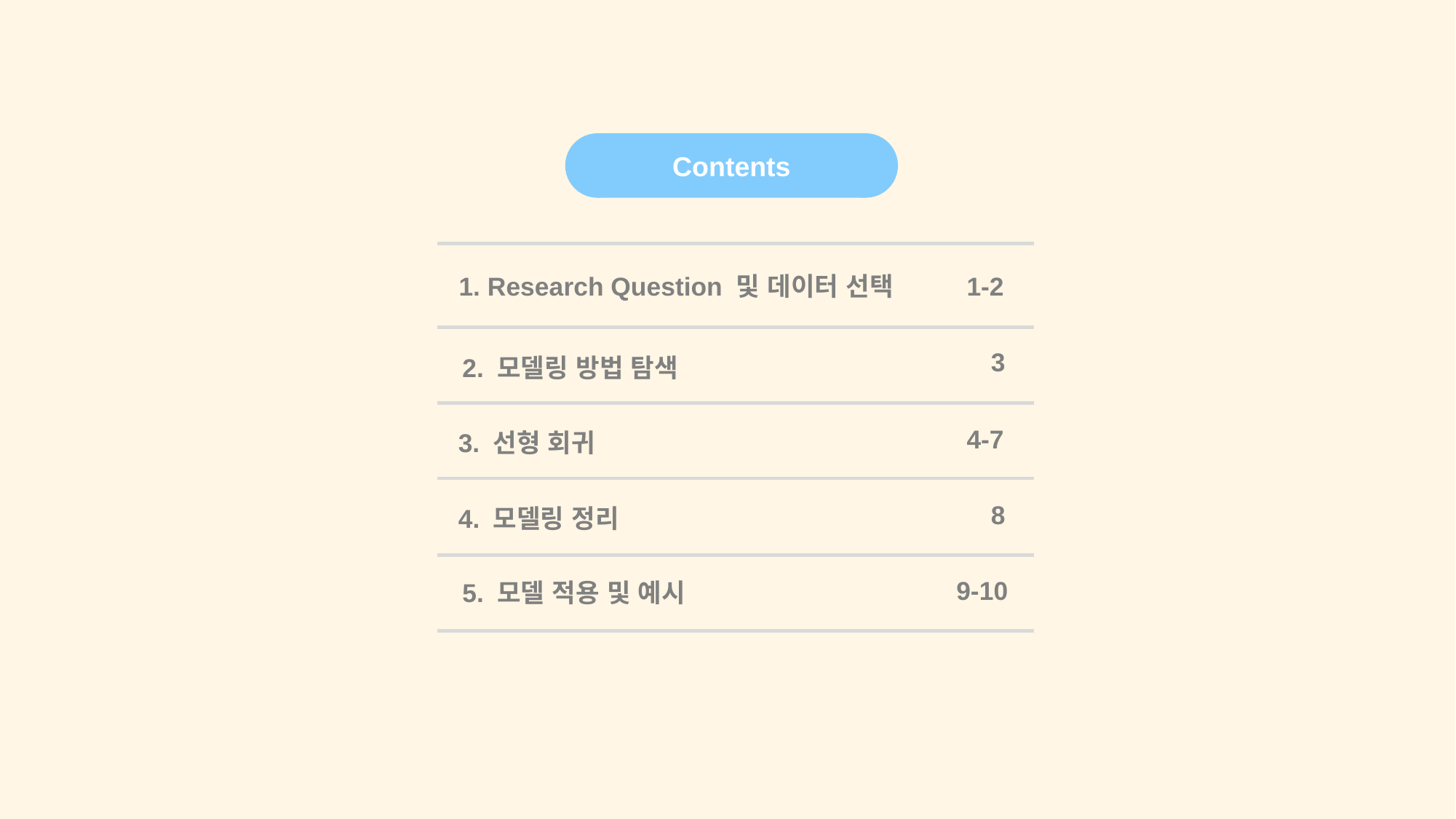

Contents

1. Research Question 및 데이터 선택
1-2
3
2. 모델링 방법 탐색
4-7
3. 선형 회귀
8
4. 모델링 정리
9-10
5. 모델 적용 및 예시